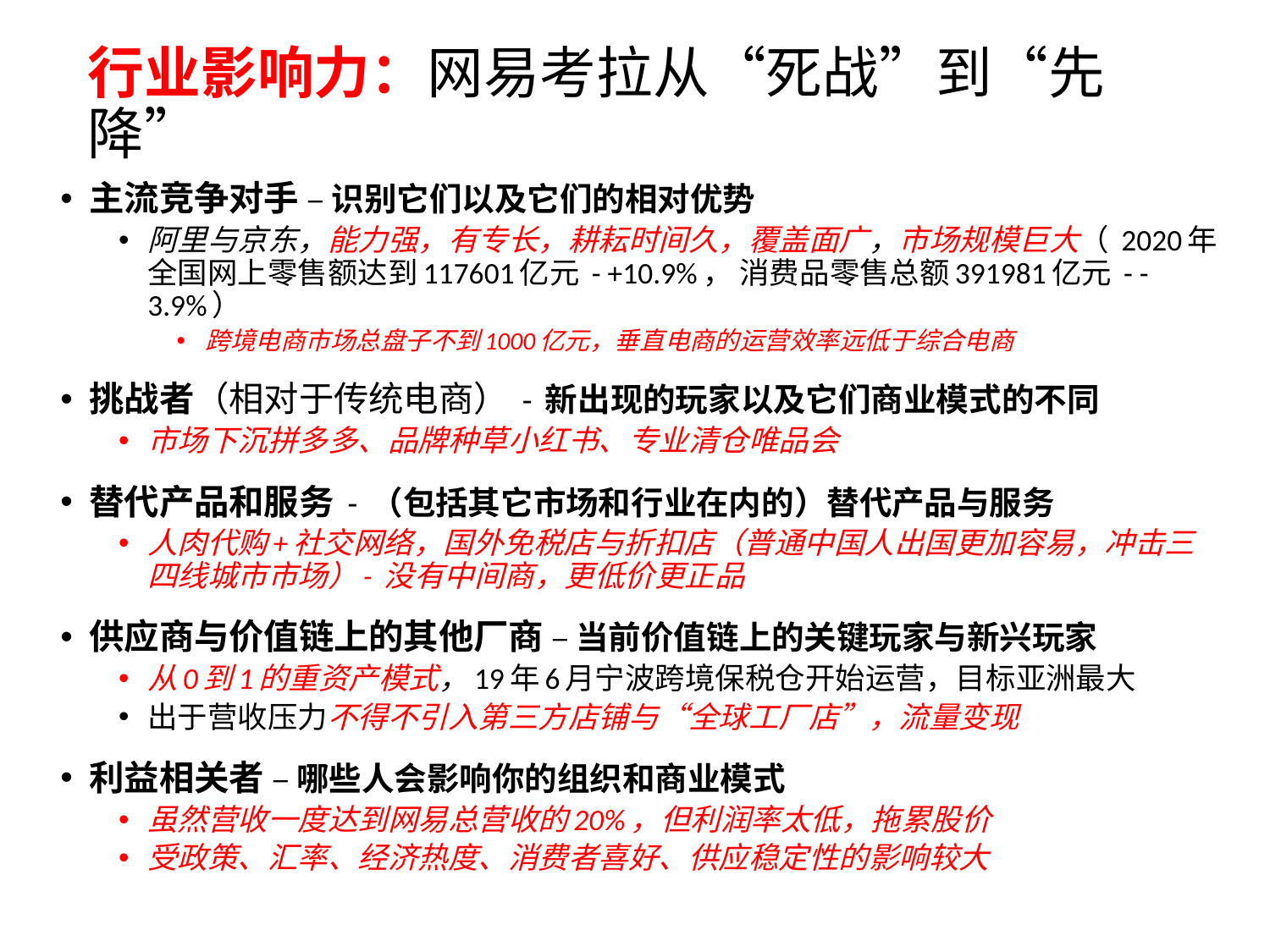

# 行业影响力：网易考拉从“死战”到“先降”
主流竞争对手 – 识别它们以及它们的相对优势
阿里与京东，能力强，有专长，耕耘时间久，覆盖面广，市场规模巨大（ 2020年全国网上零售额达到117601亿元 - +10.9%， 消费品零售总额391981亿元 - -3.9%）
跨境电商市场总盘子不到1000亿元，垂直电商的运营效率远低于综合电商

挑战者（相对于传统电商） - 新出现的玩家以及它们商业模式的不同
市场下沉拼多多、品牌种草小红书、专业清仓唯品会

替代产品和服务 - （包括其它市场和行业在内的）替代产品与服务
人肉代购+社交网络，国外免税店与折扣店（普通中国人出国更加容易，冲击三四线城市市场）- 没有中间商，更低价更正品

供应商与价值链上的其他厂商 – 当前价值链上的关键玩家与新兴玩家
从0到1的重资产模式，19年6月宁波跨境保税仓开始运营，目标亚洲最大
出于营收压力不得不引入第三方店铺与“全球工厂店”，流量变现

利益相关者 – 哪些人会影响你的组织和商业模式
虽然营收一度达到网易总营收的20%，但利润率太低，拖累股价
受政策、汇率、经济热度、消费者喜好、供应稳定性的影响较大